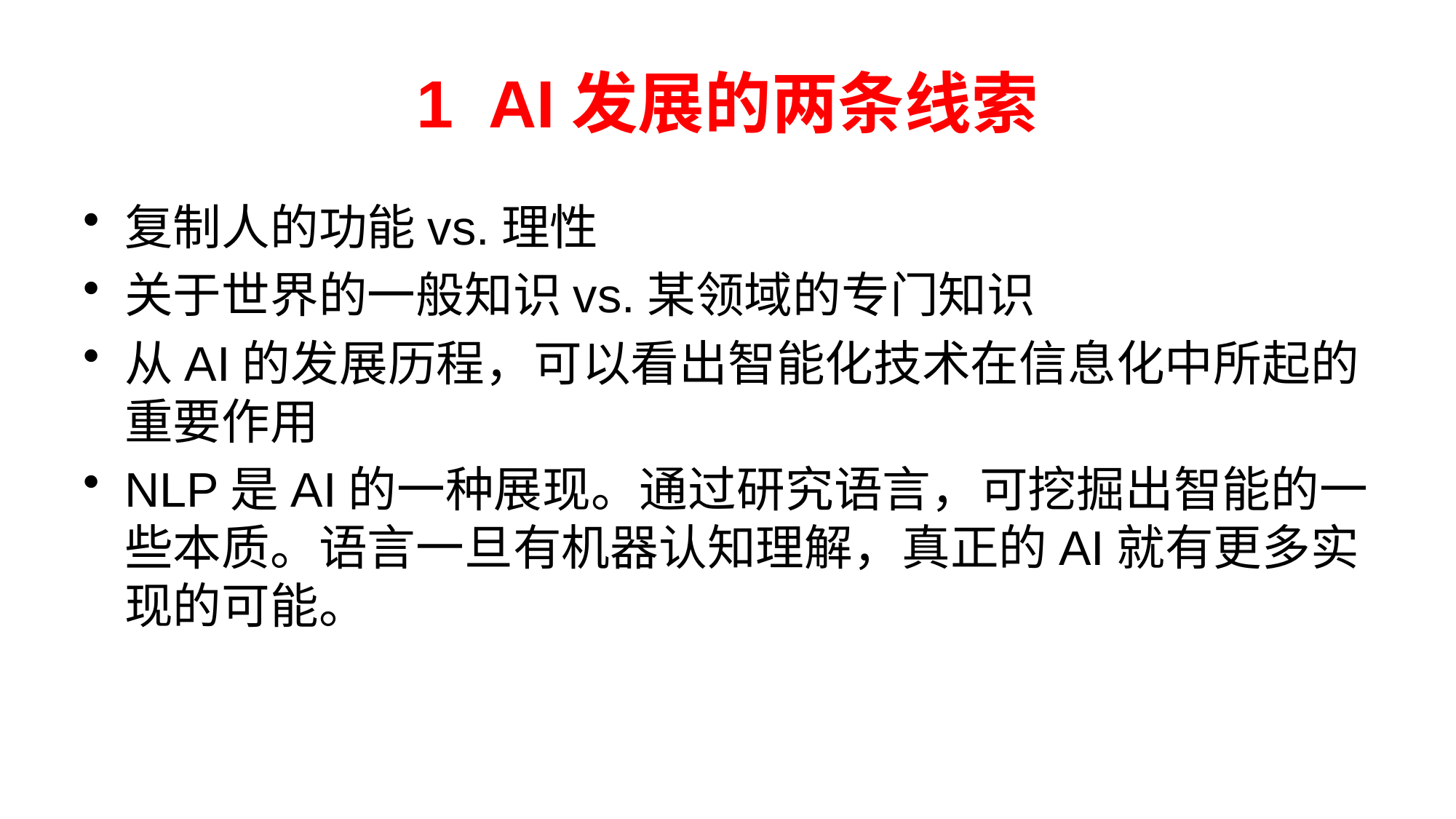

# 1  AI发展的两条线索
复制人的功能vs.理性
关于世界的一般知识vs.某领域的专门知识
从AI的发展历程，可以看出智能化技术在信息化中所起的重要作用
NLP是AI的一种展现。通过研究语言，可挖掘出智能的一些本质。语言一旦有机器认知理解，真正的AI就有更多实现的可能。